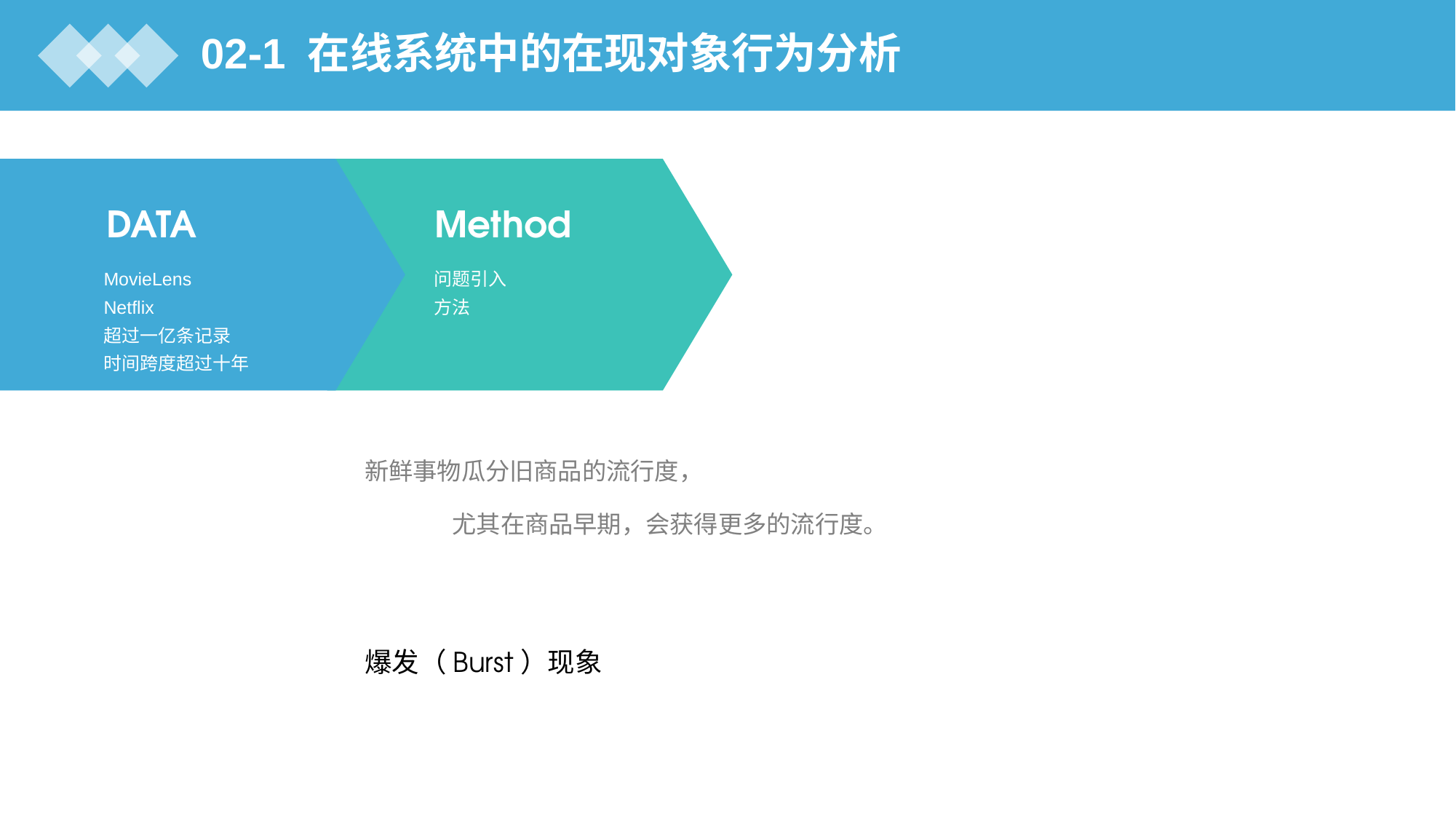

02-1 在线系统中的在现对象行为分析

DATA
Method
MovieLens
Netflix
超过一亿条记录
时间跨度超过十年
问题引入
方法
新鲜事物瓜分旧商品的流行度，
               尤其在商品早期，会获得更多的流行度。
爆发（Burst）现象